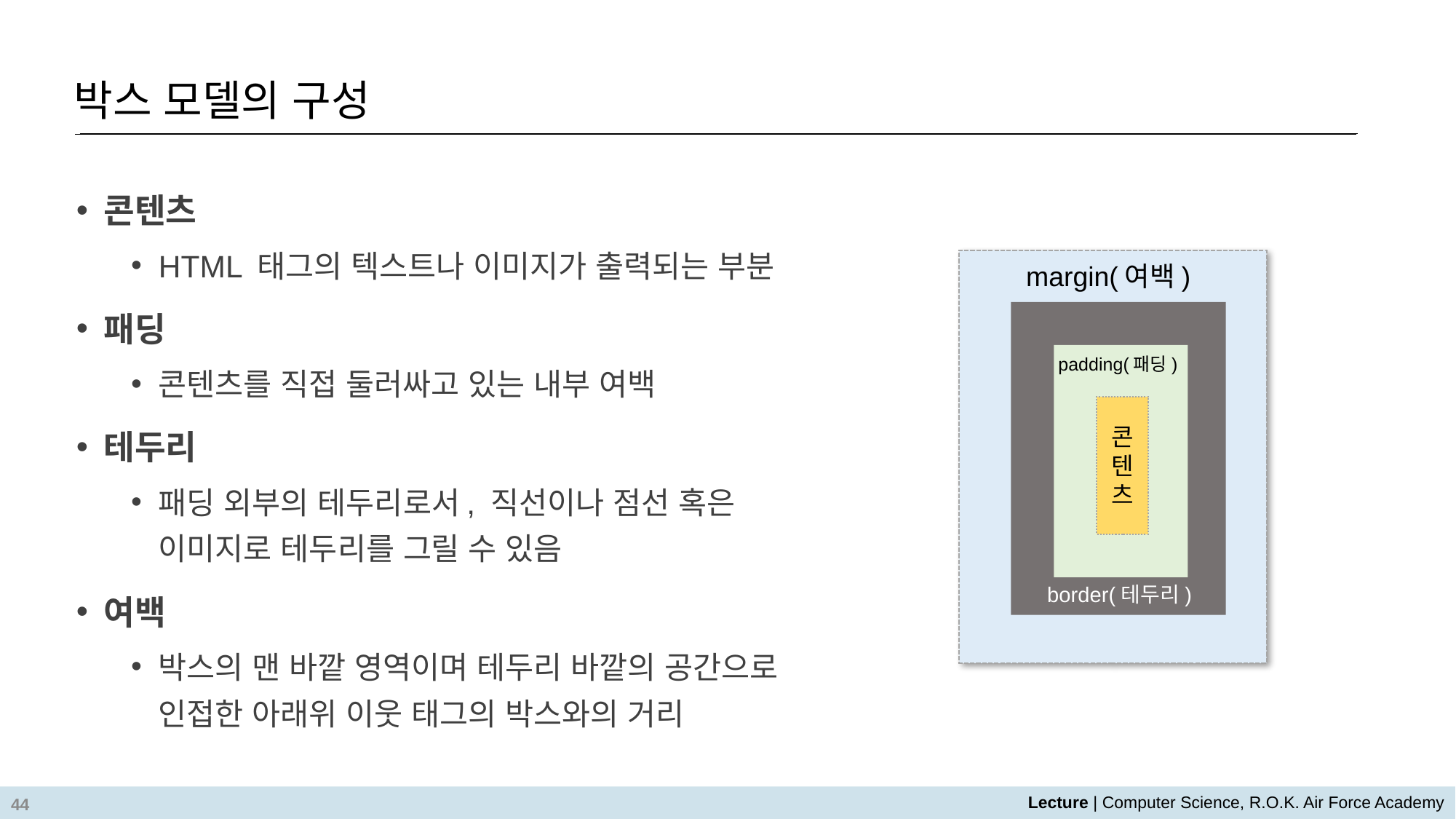

박스 모델의 구성
콘텐츠
HTML 태그의 텍스트나 이미지가 출력되는 부분
패딩
콘텐츠를 직접 둘러싸고 있는 내부 여백
테두리
패딩 외부의 테두리로서, 직선이나 점선 혹은
이미지로 테두리를 그릴 수 있음
여백
박스의 맨 바깥 영역이며 테두리 바깥의 공간으로
인접한 아래위 이웃 태그의 박스와의 거리

margin(여백)

padding(패딩)
콘
텐
츠
border(테두리)
44